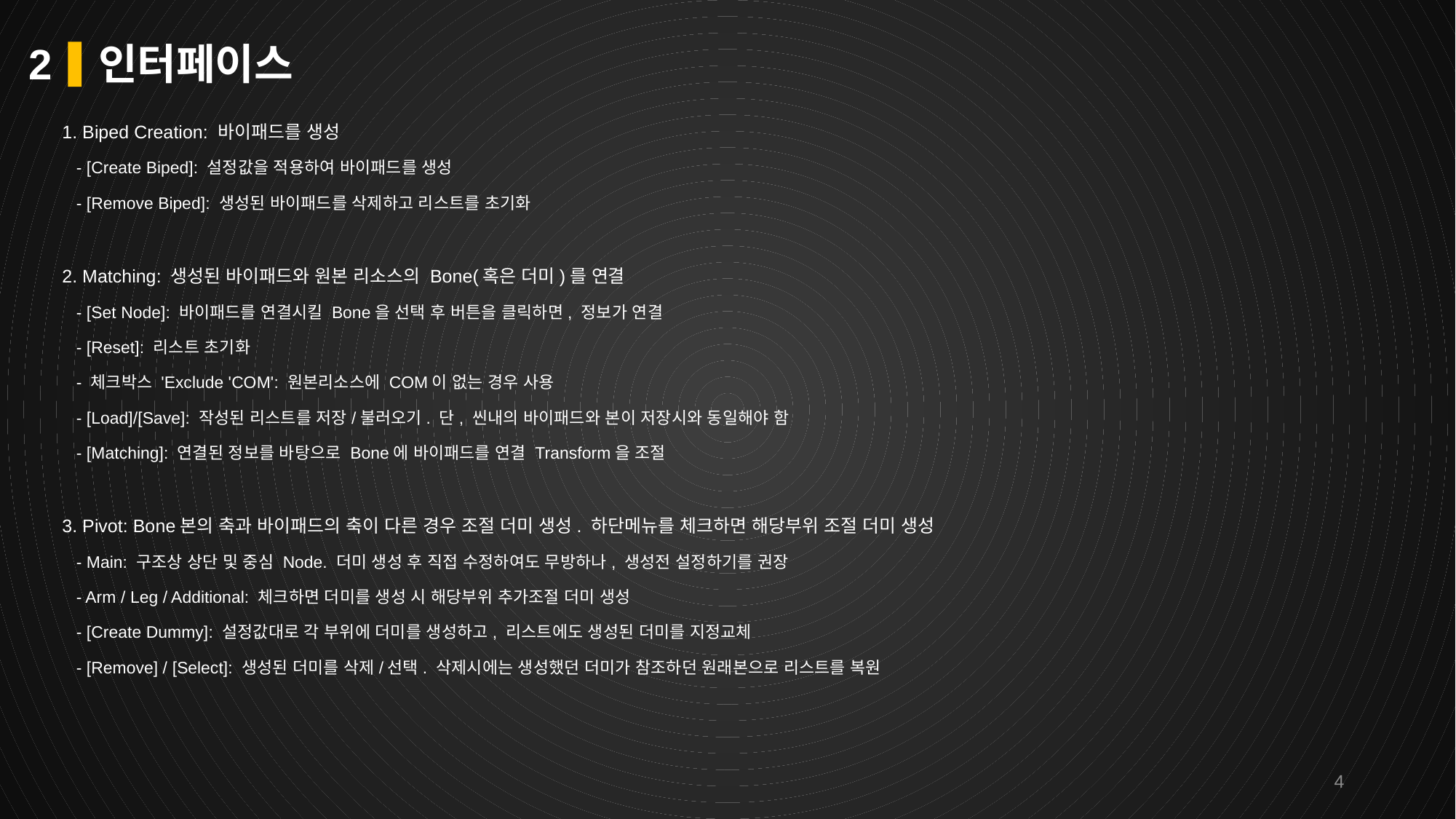

# 2   인터페이스

1. Biped Creation: 바이패드를 생성
   - [Create Biped]: 설정값을 적용하여 바이패드를 생성
   - [Remove Biped]: 생성된 바이패드를 삭제하고 리스트를 초기화

2. Matching: 생성된 바이패드와 원본 리소스의 Bone(혹은 더미)를 연결
   - [Set Node]: 바이패드를 연결시킬 Bone을 선택 후 버튼을 클릭하면, 정보가 연결
   - [Reset]: 리스트 초기화
   - 체크박스 'Exclude 'COM': 원본리소스에 COM이 없는 경우 사용
   - [Load]/[Save]: 작성된 리스트를 저장/불러오기. 단, 씬내의 바이패드와 본이 저장시와 동일해야 함
   - [Matching]: 연결된 정보를 바탕으로 Bone에 바이패드를 연결 Transform을 조절

3. Pivot: Bone본의 축과 바이패드의 축이 다른 경우 조절 더미 생성. 하단메뉴를 체크하면 해당부위 조절 더미 생성
   - Main: 구조상 상단 및 중심 Node. 더미 생성 후 직접 수정하여도 무방하나, 생성전 설정하기를 권장
   - Arm / Leg / Additional: 체크하면 더미를 생성 시 해당부위 추가조절 더미 생성
   - [Create Dummy]: 설정값대로 각 부위에 더미를 생성하고, 리스트에도 생성된 더미를 지정교체
   - [Remove] / [Select]: 생성된 더미를 삭제/선택. 삭제시에는 생성했던 더미가 참조하던 원래본으로 리스트를 복원
4